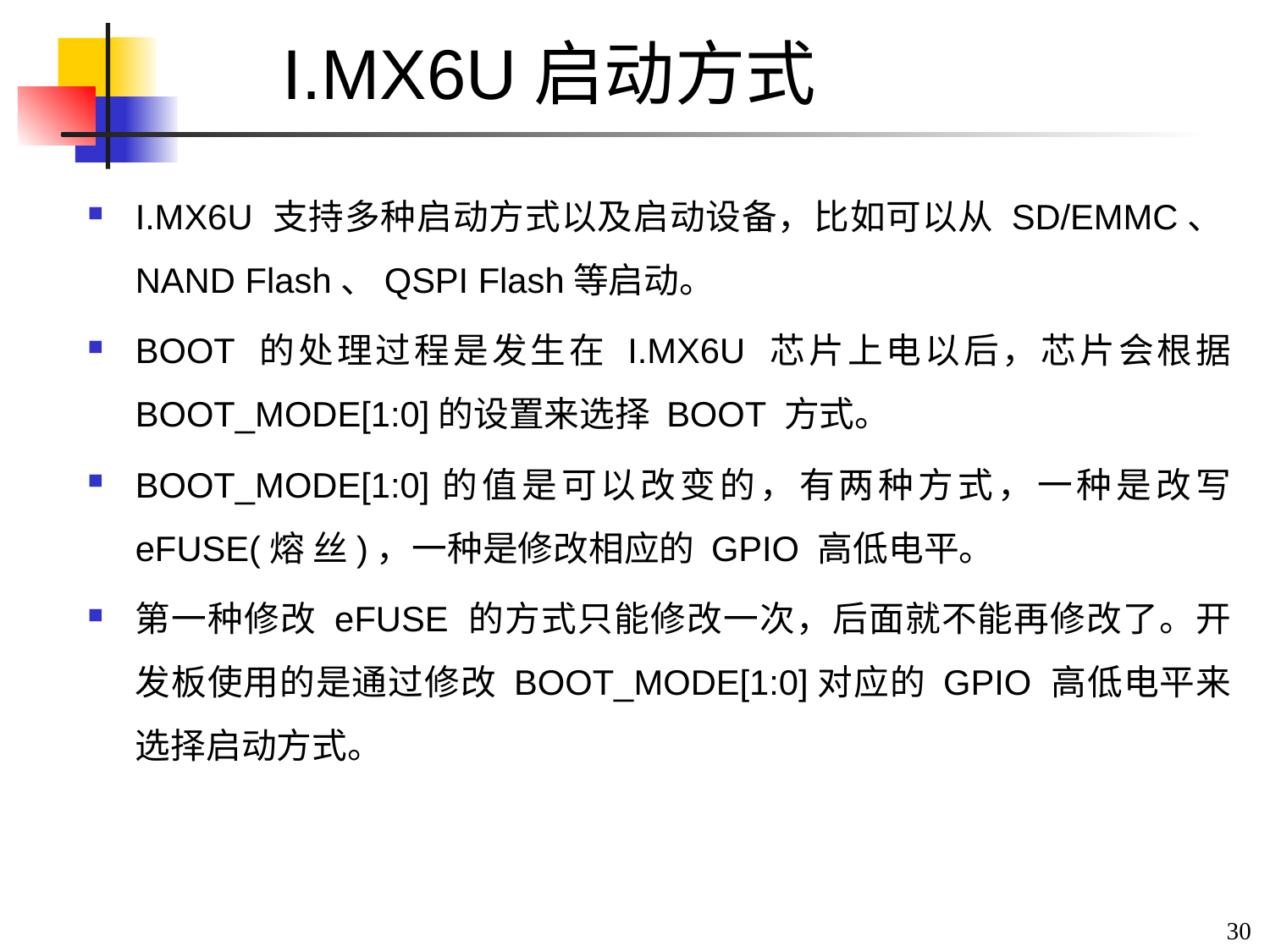

# I.MX6U启动方式
I.MX6U 支持多种启动方式以及启动设备，比如可以从 SD/EMMC、NAND Flash、QSPI Flash等启动。
BOOT 的处理过程是发生在 I.MX6U 芯片上电以后，芯片会根据 BOOT_MODE[1:0]的设置来选择 BOOT 方式。
BOOT_MODE[1:0]的值是可以改变的，有两种方式，一种是改写 eFUSE(熔 丝)，一种是修改相应的 GPIO 高低电平。
第一种修改 eFUSE 的方式只能修改一次，后面就不能再修改了。开发板使用的是通过修改 BOOT_MODE[1:0]对应的 GPIO 高低电平来选择启动方式。